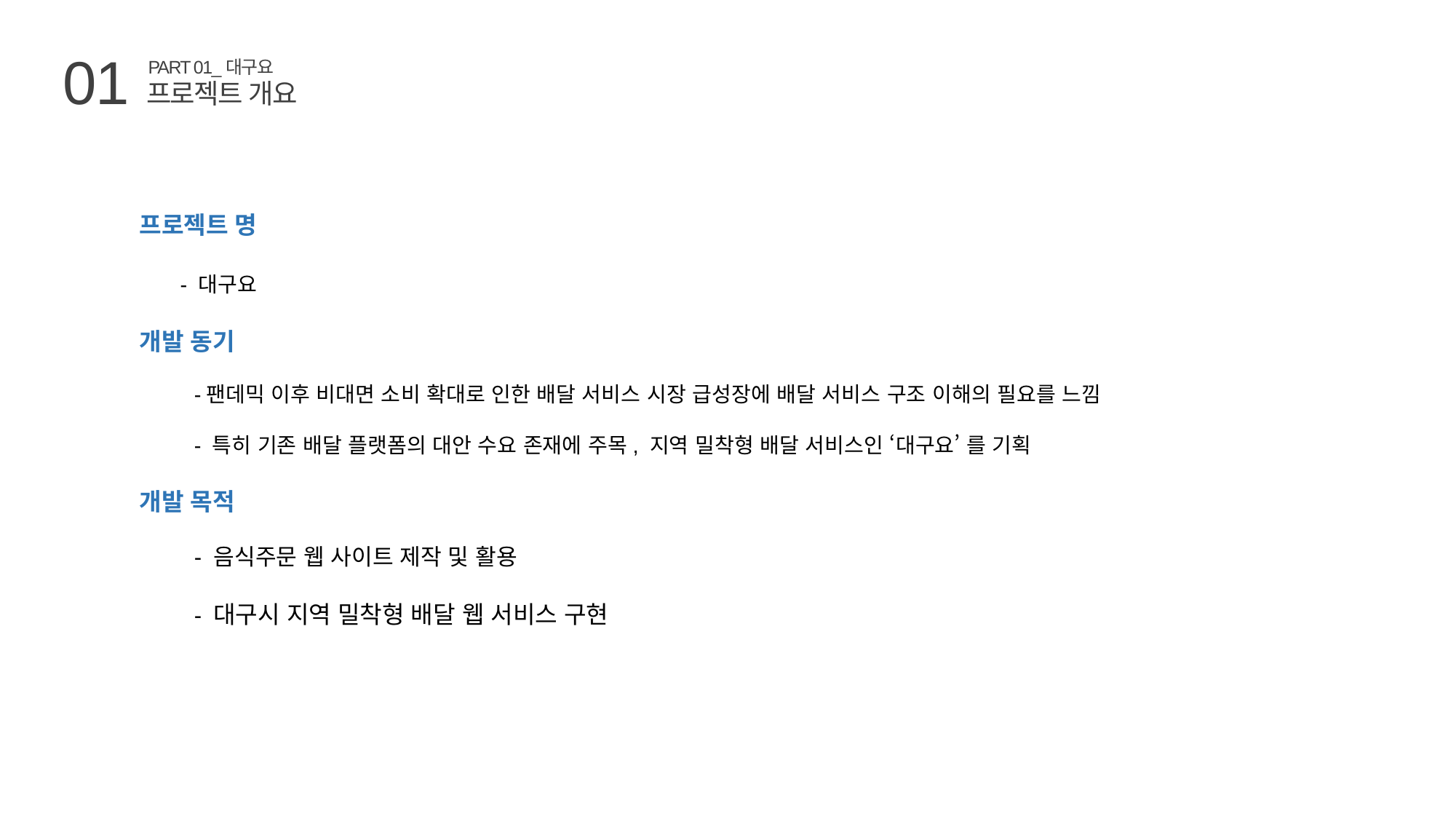

01
PART 01_대구요

프로젝트 개요
프로젝트 명
      - 대구요
개발 동기
-팬데믹 이후 비대면 소비 확대로 인한 배달 서비스 시장 급성장에 배달 서비스 구조 이해의 필요를 느낌
- 특히 기존 배달 플랫폼의 대안 수요 존재에 주목, 지역 밀착형 배달 서비스인 ‘대구요’ 를 기획
개발 목적
- 음식주문 웹 사이트 제작 및 활용
- 대구시 지역 밀착형 배달 웹 서비스 구현